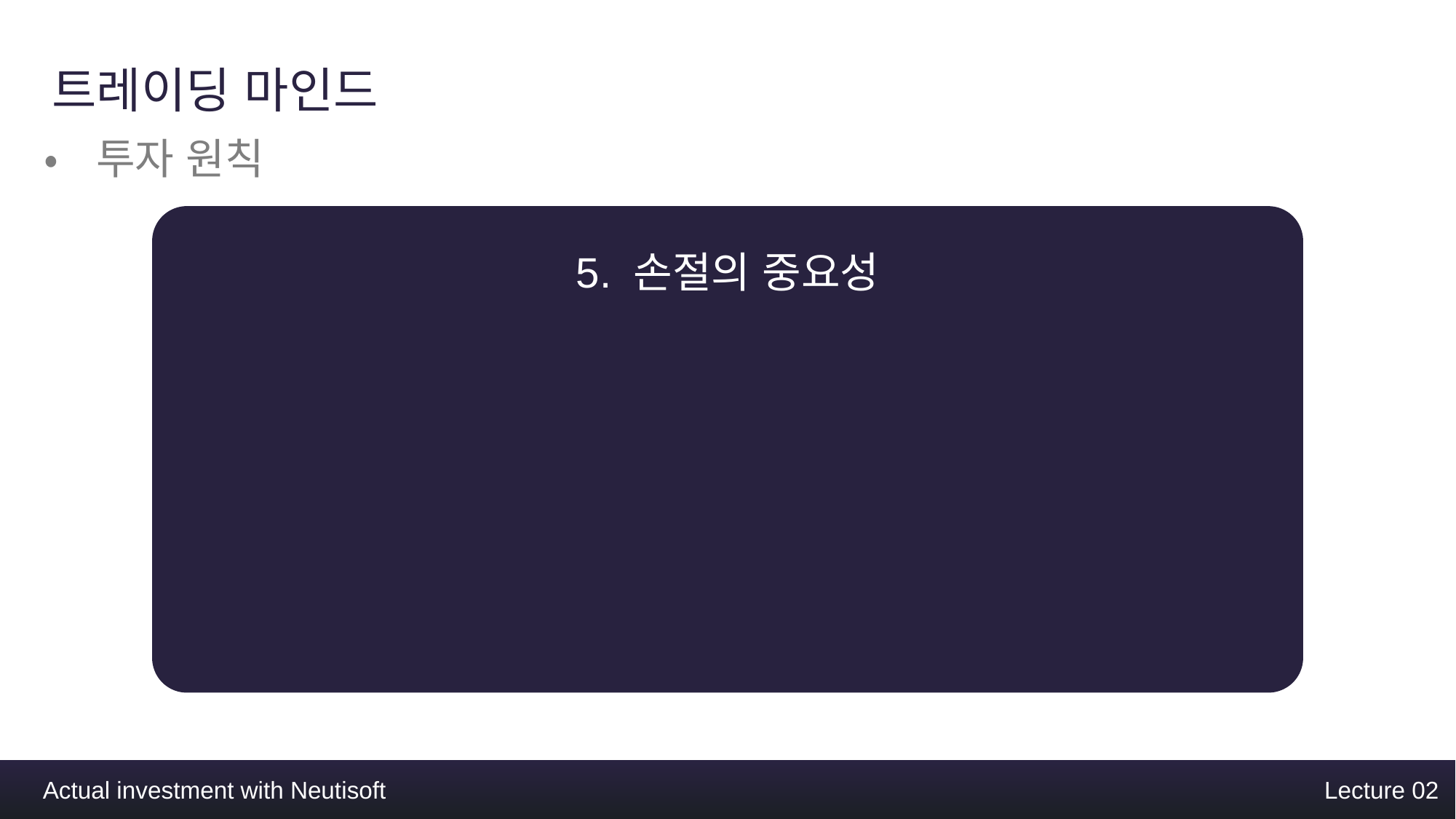

트레이딩 마인드
•투자 원칙

5. 손절의 중요성

Actual investment with Neutisoft
Lecture 02